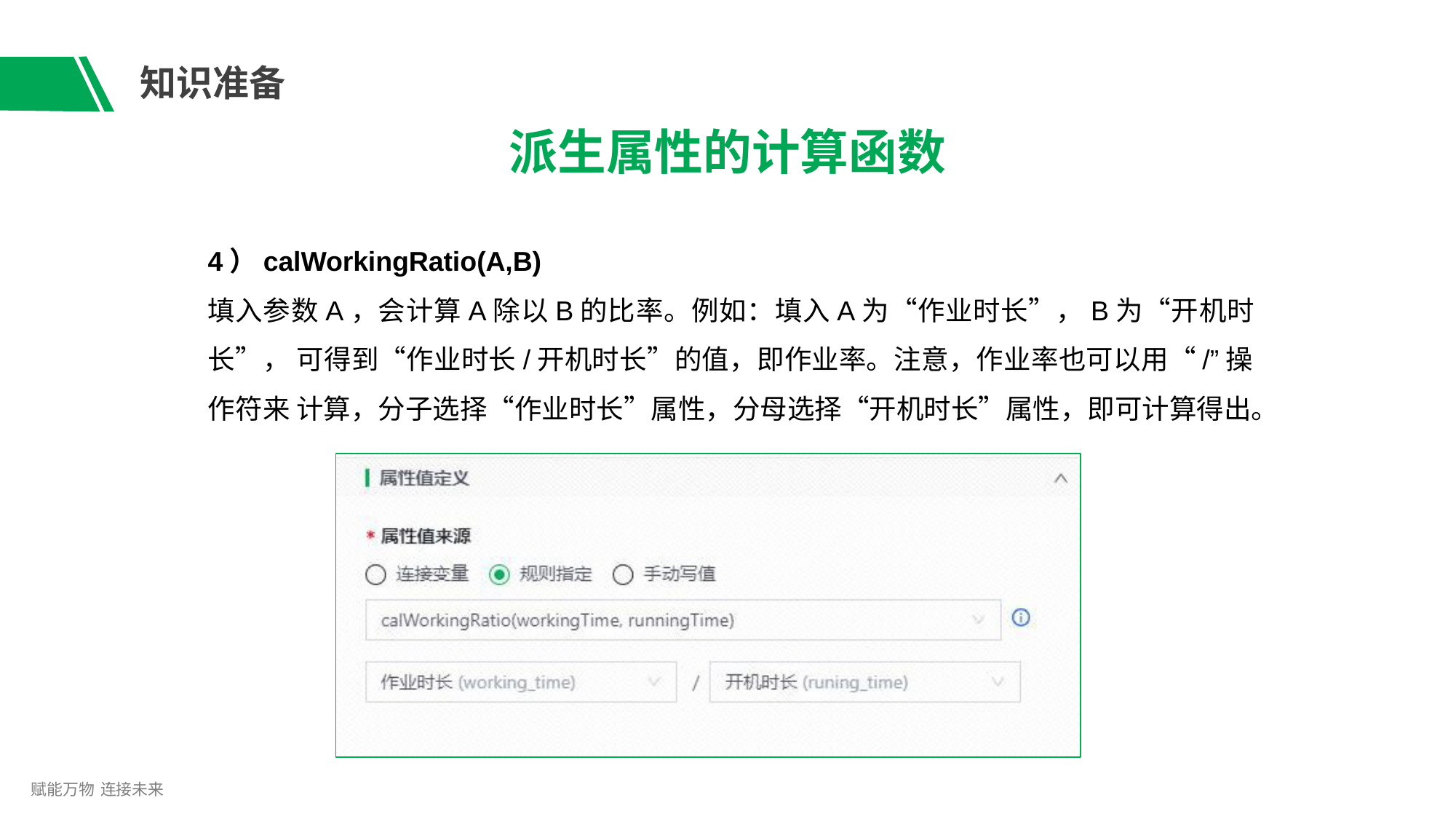

# 知识准备
派生属性的计算函数
4）calWorkingRatio(A,B)
填入参数A，会计算A除以B的比率。例如：填入A为“作业时长”，B为“开机时长”， 可得到“作业时长/开机时长”的值，即作业率。注意，作业率也可以用“/”操作符来 计算，分子选择“作业时长”属性，分母选择“开机时长”属性，即可计算得出。

赋能万物 连接未来